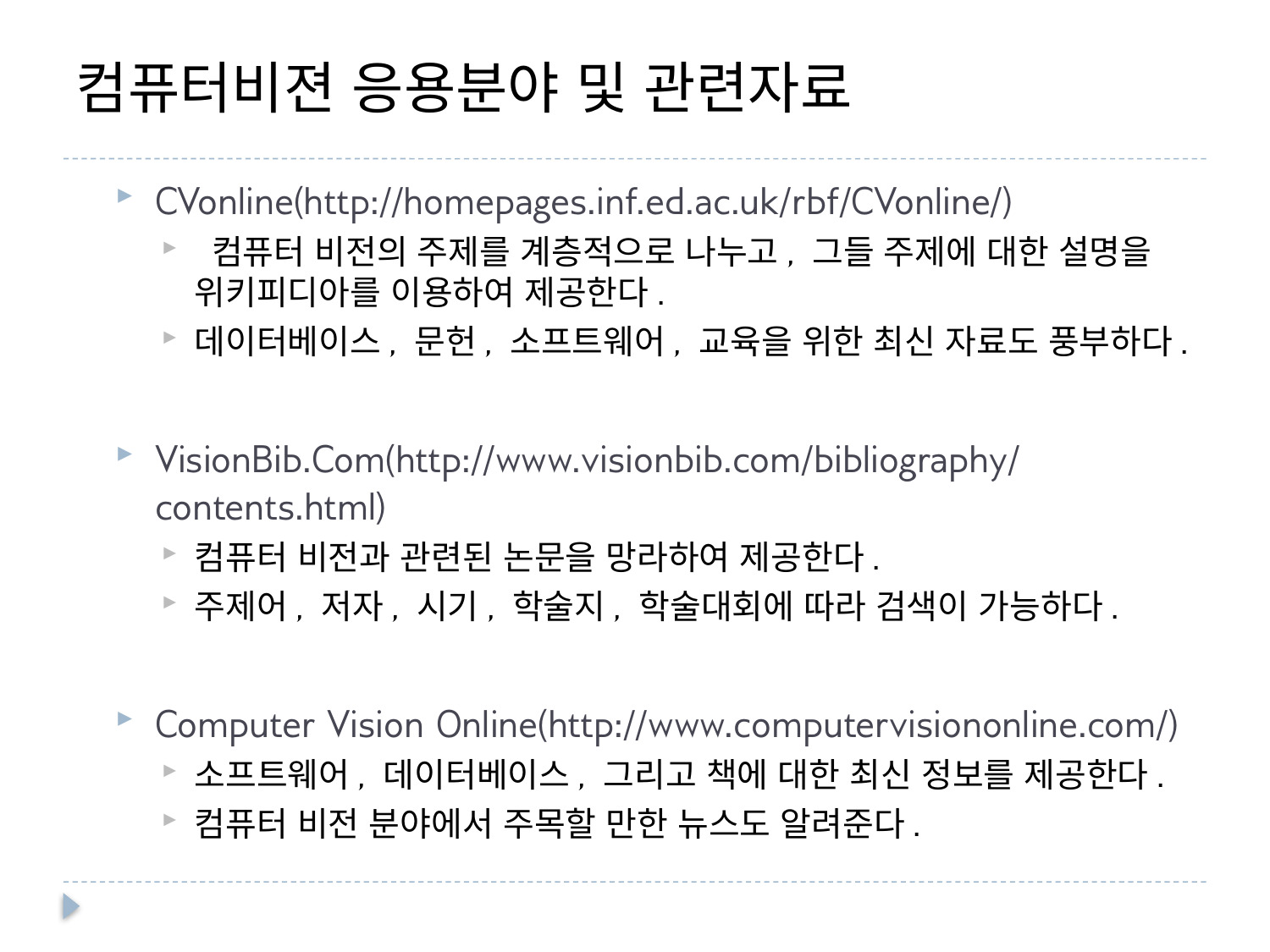

# 컴퓨터비젼 응용분야 및 관련자료
CVonline(http://homepages.inf.ed.ac.uk/rbf/CVonline/)
 컴퓨터 비전의 주제를 계층적으로 나누고, 그들 주제에 대한 설명을 위키피디아를 이용하여 제공한다.
데이터베이스, 문헌, 소프트웨어, 교육을 위한 최신 자료도 풍부하다.

VisionBib.Com(http://www.visionbib.com/bibliography/contents.html)
컴퓨터 비전과 관련된 논문을 망라하여 제공한다.
주제어, 저자, 시기, 학술지, 학술대회에 따라 검색이 가능하다.

Computer Vision Online(http://www.computervisiononline.com/)
소프트웨어, 데이터베이스, 그리고 책에 대한 최신 정보를 제공한다.
컴퓨터 비전 분야에서 주목할 만한 뉴스도 알려준다.